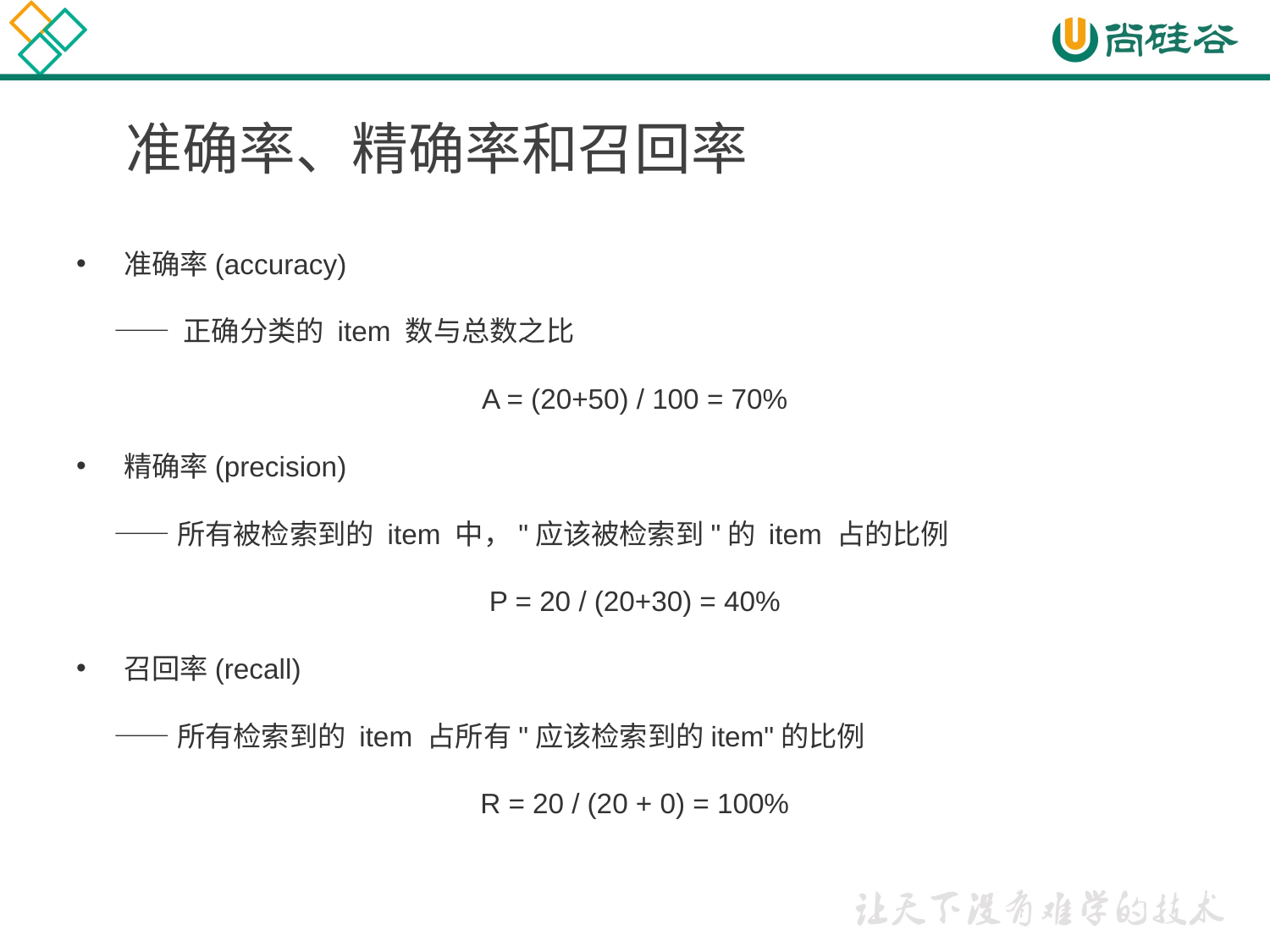

# 准确率、精确率和召回率
准确率(accuracy)
      —— 正确分类的 item 数与总数之比
A = (20+50) / 100 = 70%
精确率(precision)
      ——所有被检索到的 item 中，"应该被检索到"的 item 占的比例
P = 20 / (20+30) = 40%
召回率(recall)
      ——所有检索到的 item 占所有"应该检索到的item"的比例
R = 20 / (20 + 0) = 100%